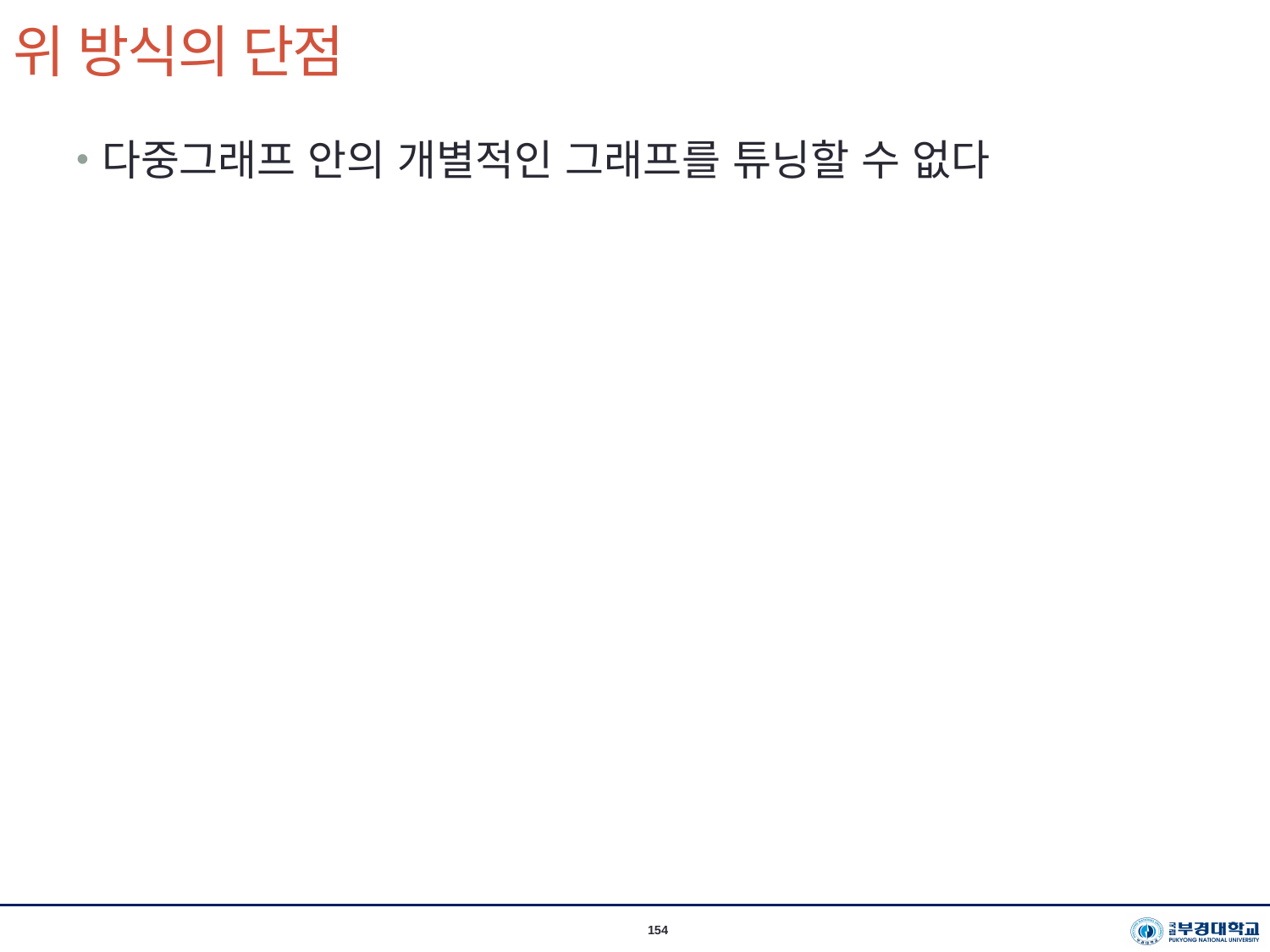

# 위 방식의 단점
시스템경영공학부 이지환 교수(2020-2학기)
154
다중그래프 안의 개별적인 그래프를 튜닝할 수 없다